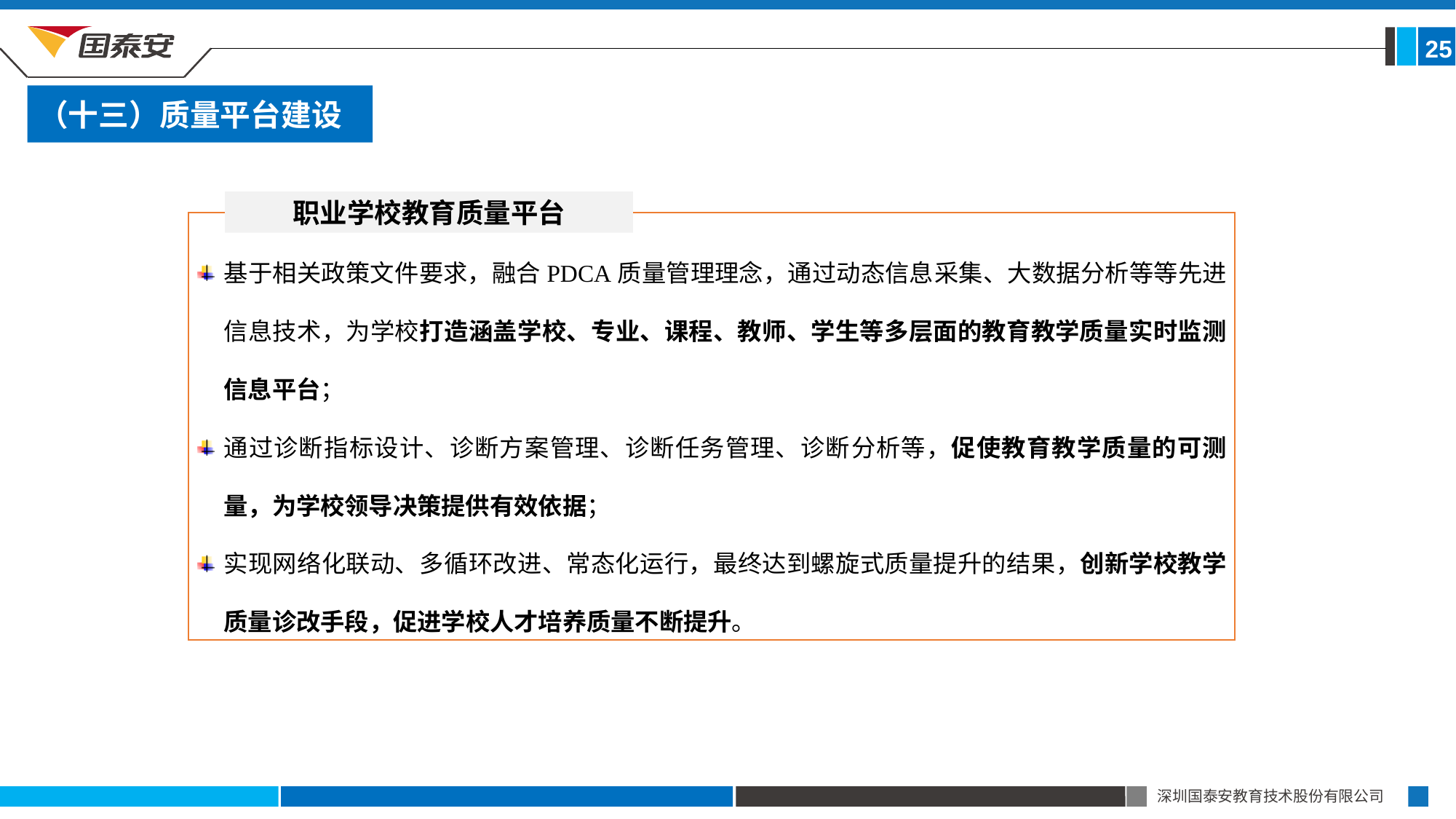

25
（十三）质量平台建设
职业学校教育质量平台

基于相关政策文件要求，融合PDCA质量管理理念，通过动态信息采集、大数据分析等等先进信息技术，为学校打造涵盖学校、专业、课程、教师、学生等多层面的教育教学质量实时监测信息平台；
通过诊断指标设计、诊断方案管理、诊断任务管理、诊断分析等，促使教育教学质量的可测量，为学校领导决策提供有效依据；
实现网络化联动、多循环改进、常态化运行，最终达到螺旋式质量提升的结果，创新学校教学质量诊改手段，促进学校人才培养质量不断提升。